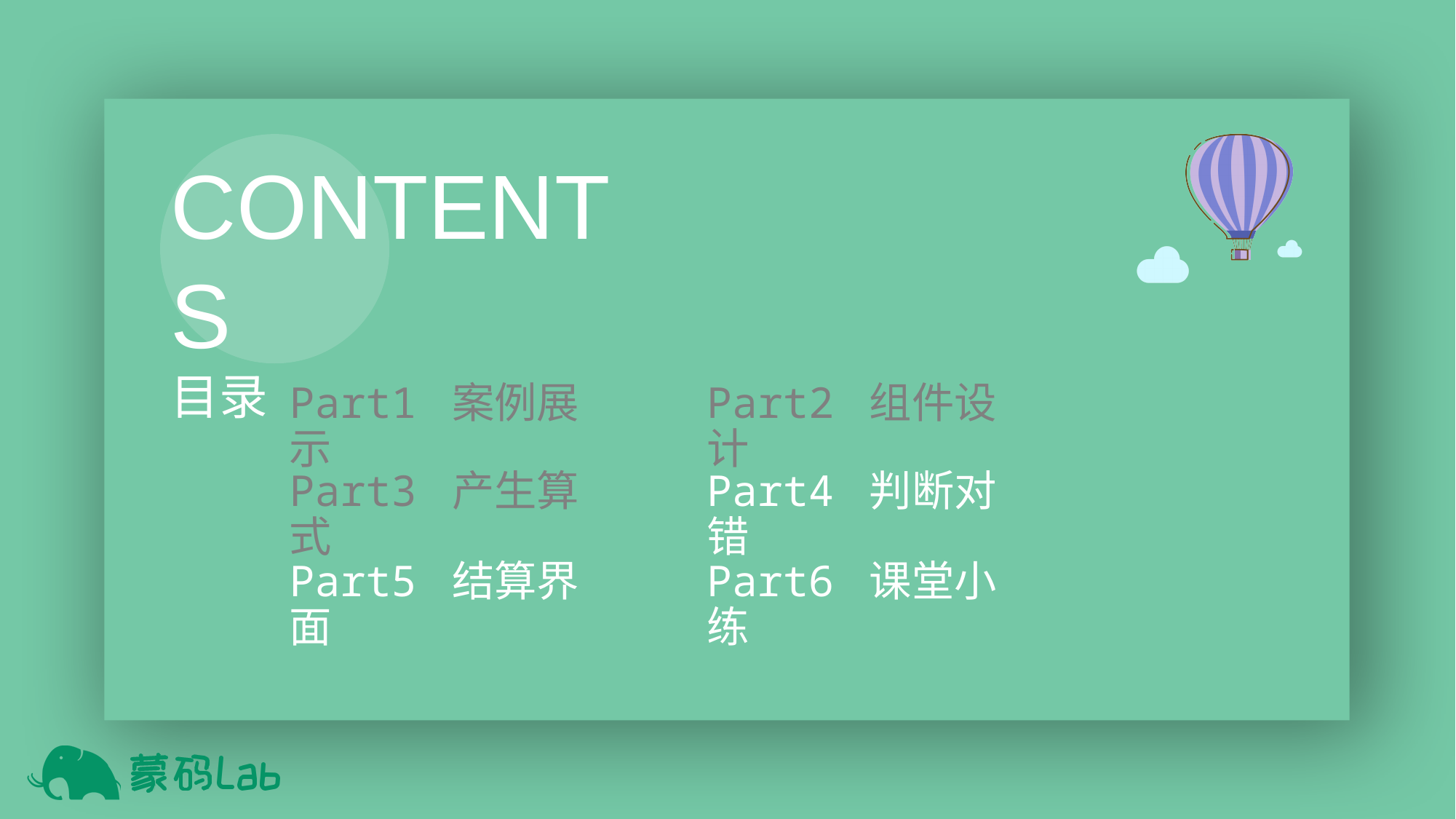

Part1 案例展示
Part2 组件设计
Part3 产生算式
Part4 判断对错
Part5 结算界面
Part6 课堂小练